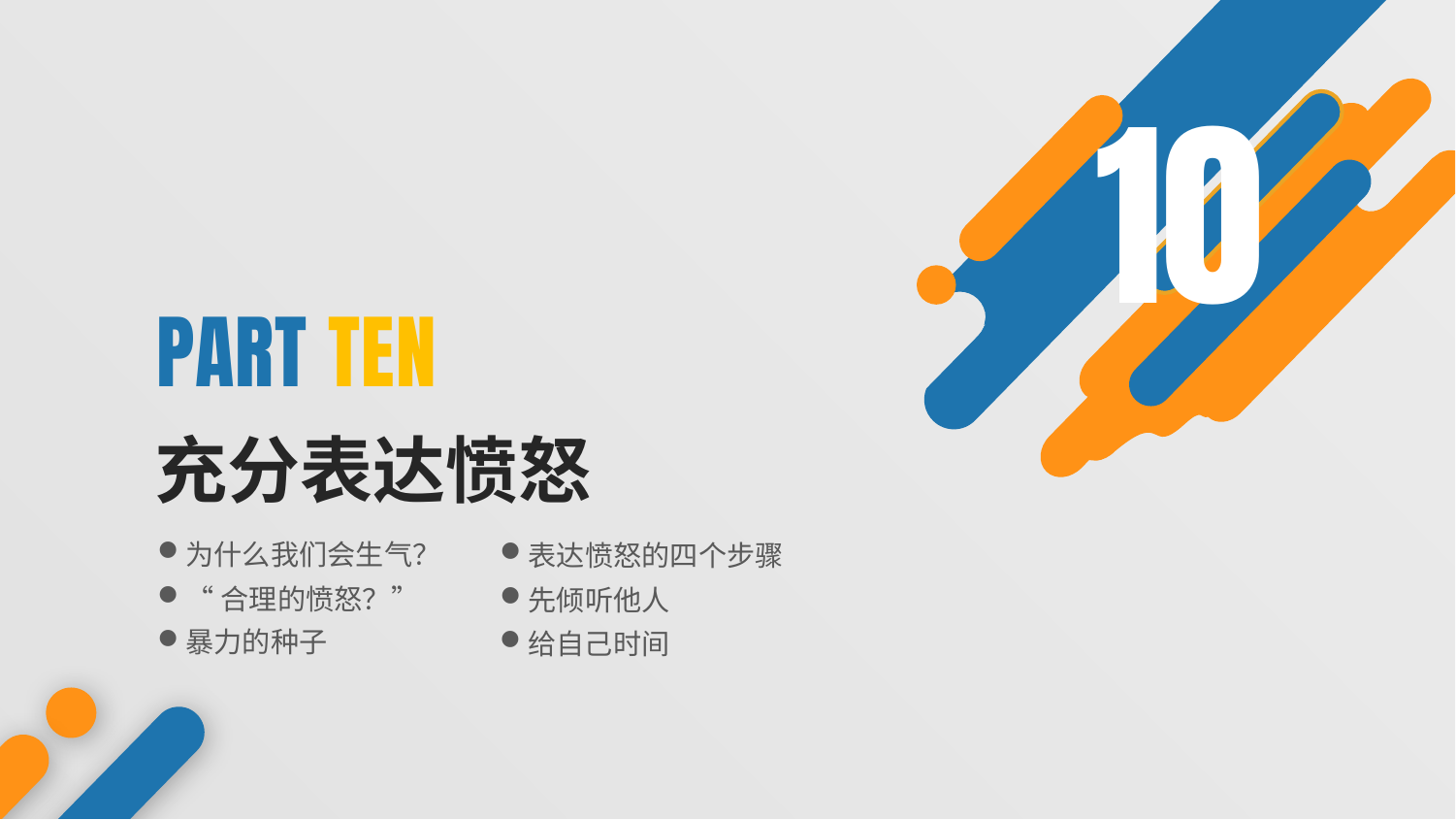

10
PART TEN
充分表达愤怒
为什么我们会生气？
表达愤怒的四个步骤
“合理的愤怒？”
先倾听他人
暴力的种子
给自己时间